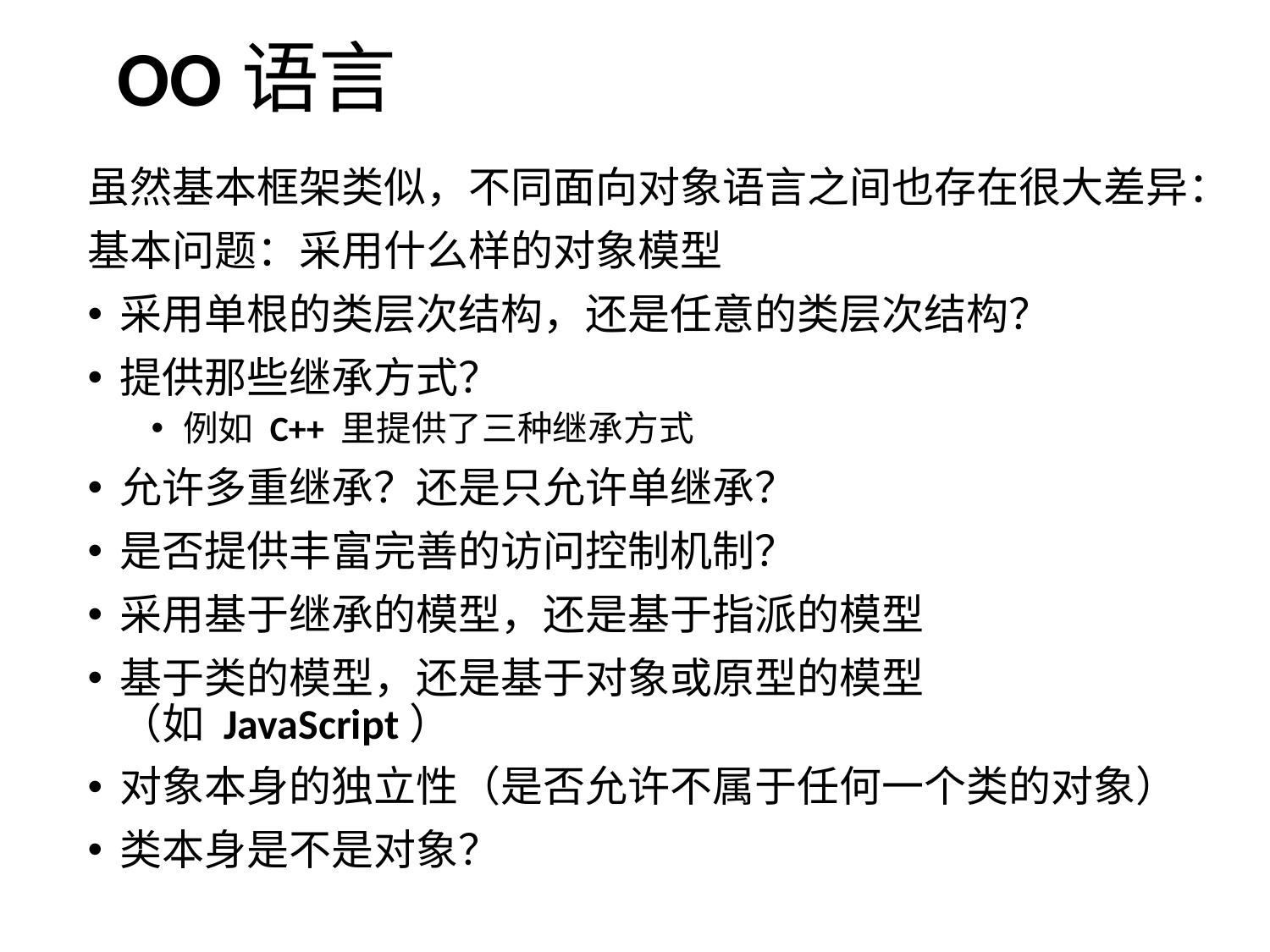

OO语言
虽然基本框架类似，不同面向对象语言之间也存在很大差异：
基本问题：采用什么样的对象模型
采用单根的类层次结构，还是任意的类层次结构？
提供那些继承方式？
例如 C++ 里提供了三种继承方式
允许多重继承？还是只允许单继承？
是否提供丰富完善的访问控制机制？
采用基于继承的模型，还是基于指派的模型
基于类的模型，还是基于对象或原型的模型（如 JavaScript）
对象本身的独立性（是否允许不属于任何一个类的对象）
类本身是不是对象？